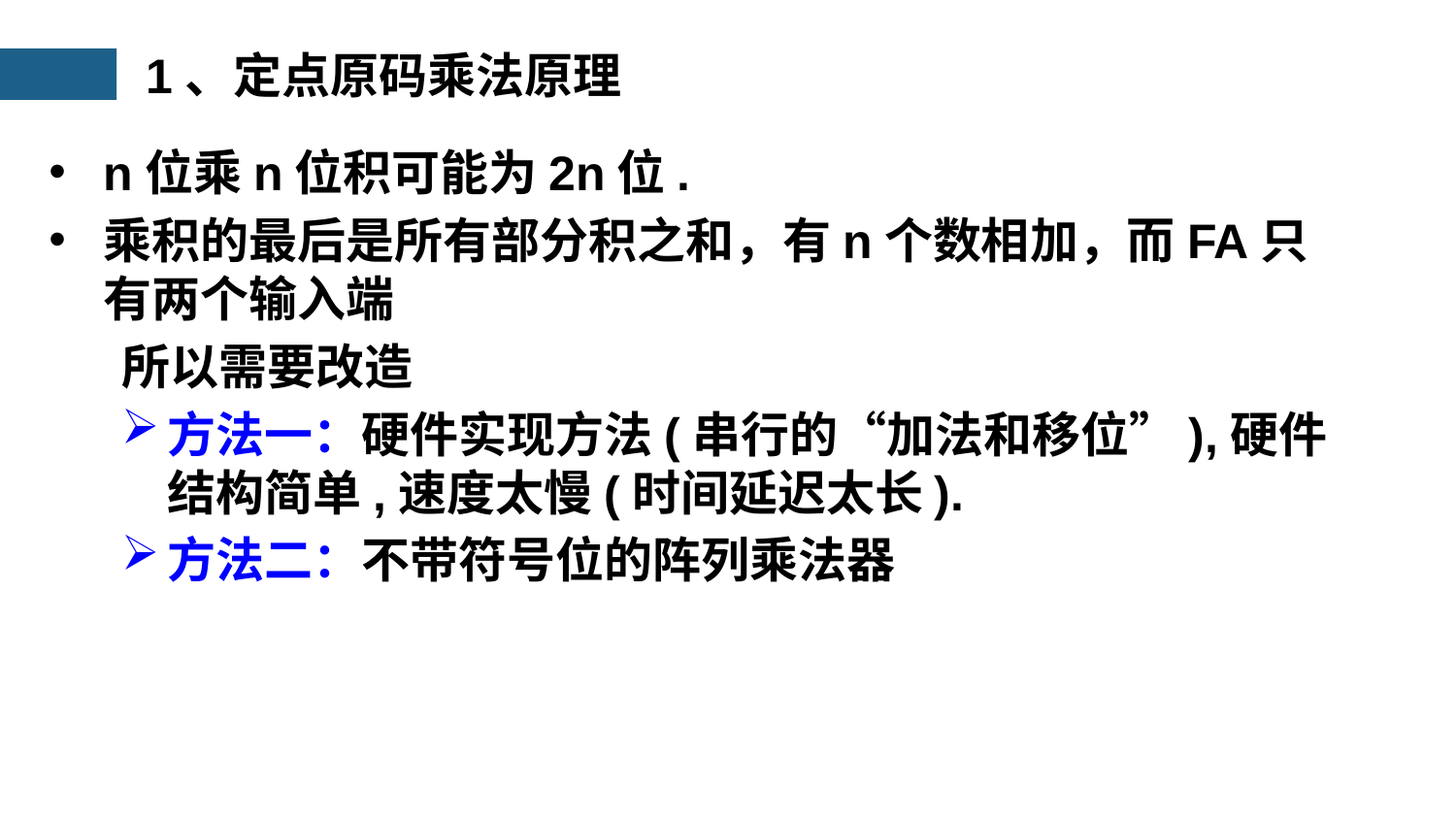

1、定点原码乘法原理
n位乘n位积可能为2n位.
乘积的最后是所有部分积之和，有n个数相加，而FA只有两个输入端
所以需要改造
方法一：硬件实现方法(串行的“加法和移位”),硬件结构简单,速度太慢(时间延迟太长).
方法二：不带符号位的阵列乘法器